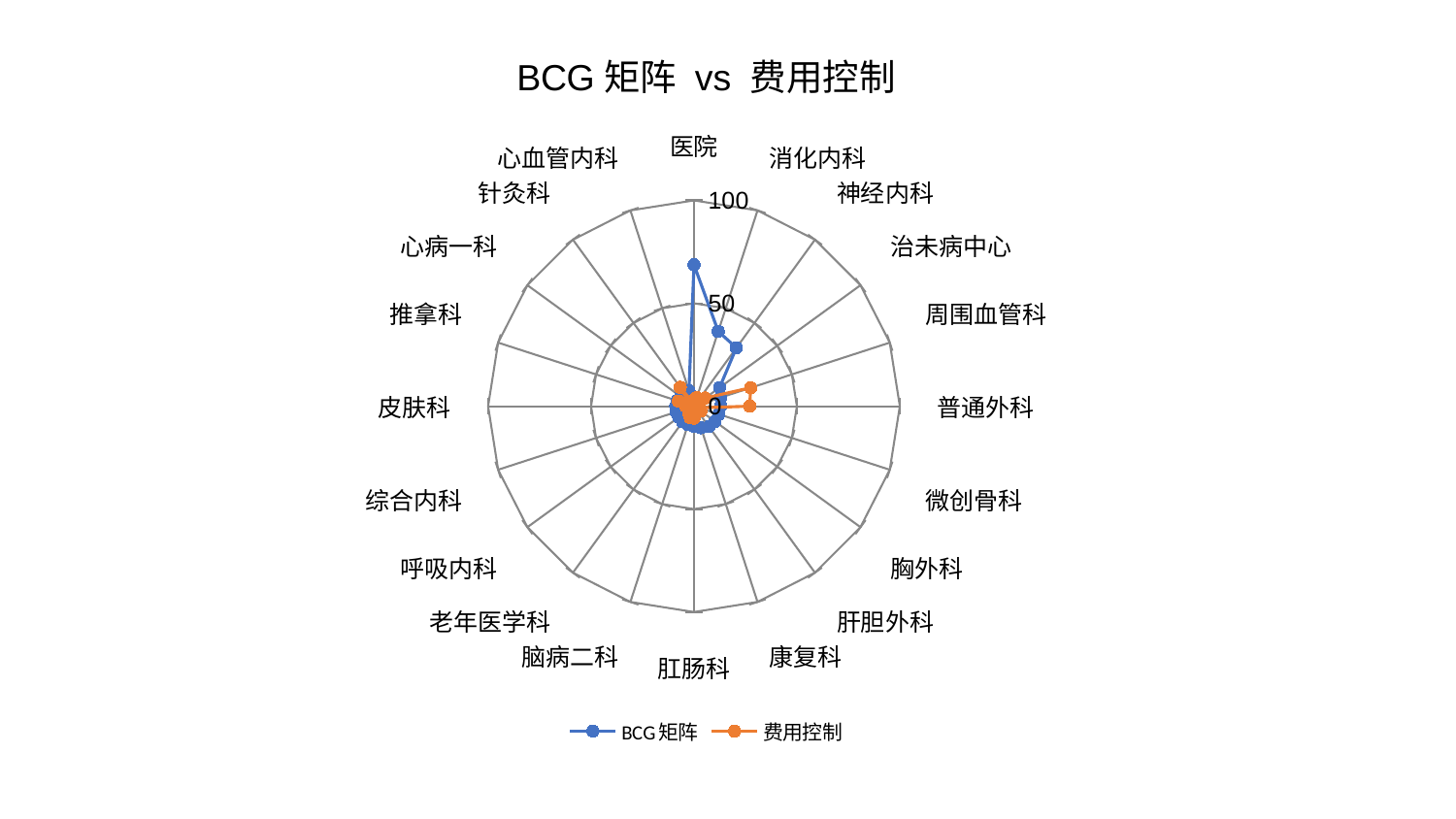

### Chart: BCG矩阵 vs 费用控制

| Category | BCG矩阵 | 费用控制 |
|---|---|---|
| 医院 | 68.70479041579921 | 3.1212340068841073 |
| 消化内科 | 38.201242750594105 | 4.385701065699905 |
| 神经内科 | 35.09373914093874 | 2.9875546071925236 |
| 治未病中心 | 15.384758393522361 | 6.6845350403908474 |
| 周围血管科 | 13.598071083905406 | 28.970634471623885 |
| 普通外科 | 12.945096098330223 | 27.10500877537007 |
| 微创骨科 | 12.707098573465183 | 2.615727402570899 |
| 胸外科 | 12.696768523526673 | 4.151430384375864 |
| 肝胆外科 | 12.351161971714973 | 2.1816745542840903 |
| 康复科 | 11.014361015595108 | 2.8510350794460075 |
| 肛肠科 | 9.824344083398922 | 5.87190950818283 |
| 脑病二科 | 9.438690227669866 | 5.900219665542882 |
| 老年医学科 | 9.398632375111132 | 4.258404815864338 |
| 呼吸内科 | 9.179232181881575 | 1.9207294927170104 |
| 综合内科 | 9.115948943446384 | 2.801945698169802 |
| 皮肤科 | 8.86769690979227 | 4.09328946600947 |
| 推拿科 | 8.569382185815336 | 7.950034473263649 |
| 心病一科 | 8.090303218673338 | 2.8996353382003974 |
| 针灸科 | 7.935428421951711 | 11.370343327153755 |
| 心血管内科 | 7.8982571192544295 | 1.9152046087067724 |
80